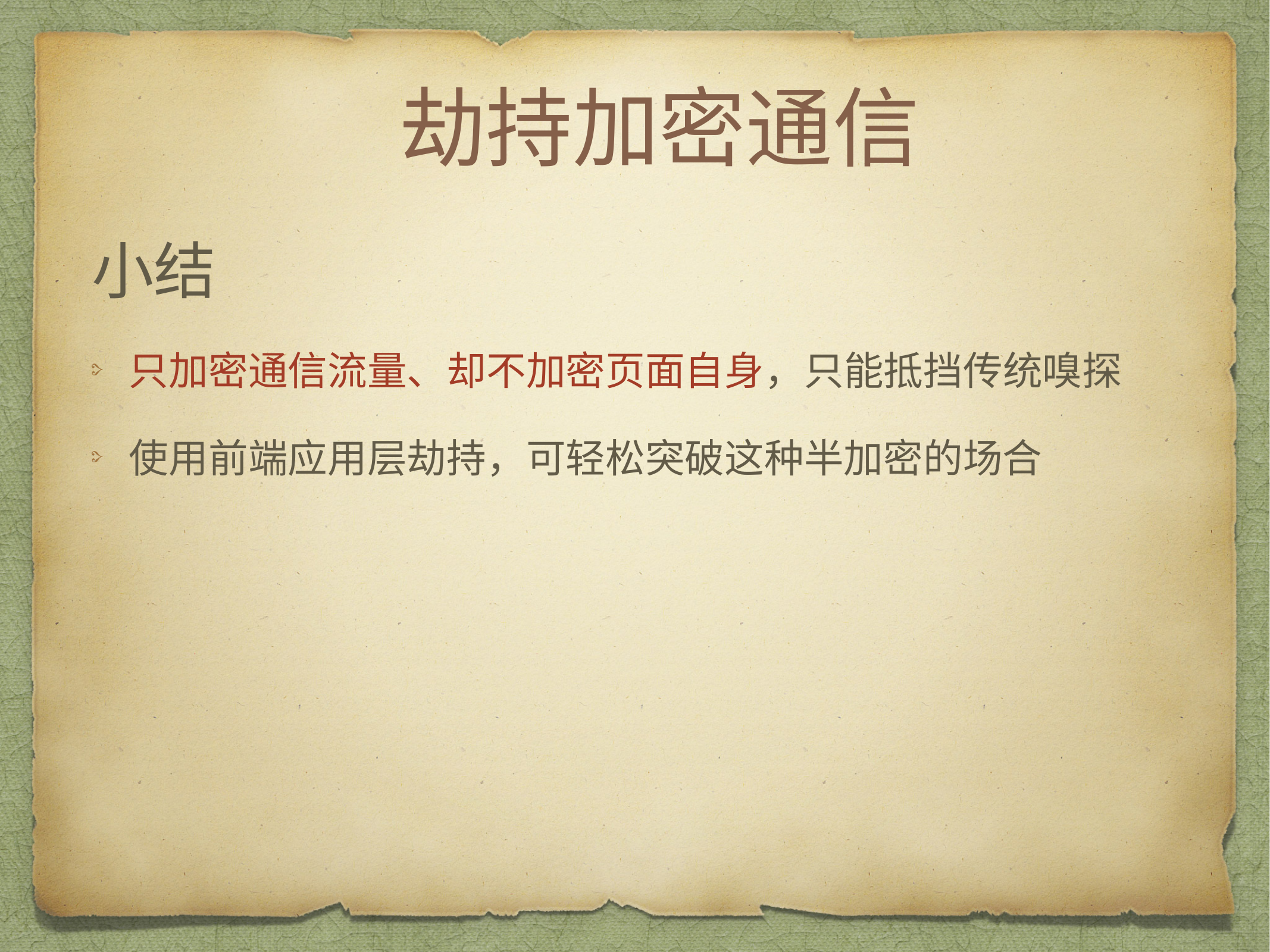

# 劫持加密通信
小结
只加密通信流量、却不加密页面自身，只能抵挡传统嗅探
使用前端应用层劫持，可轻松突破这种半加密的场合